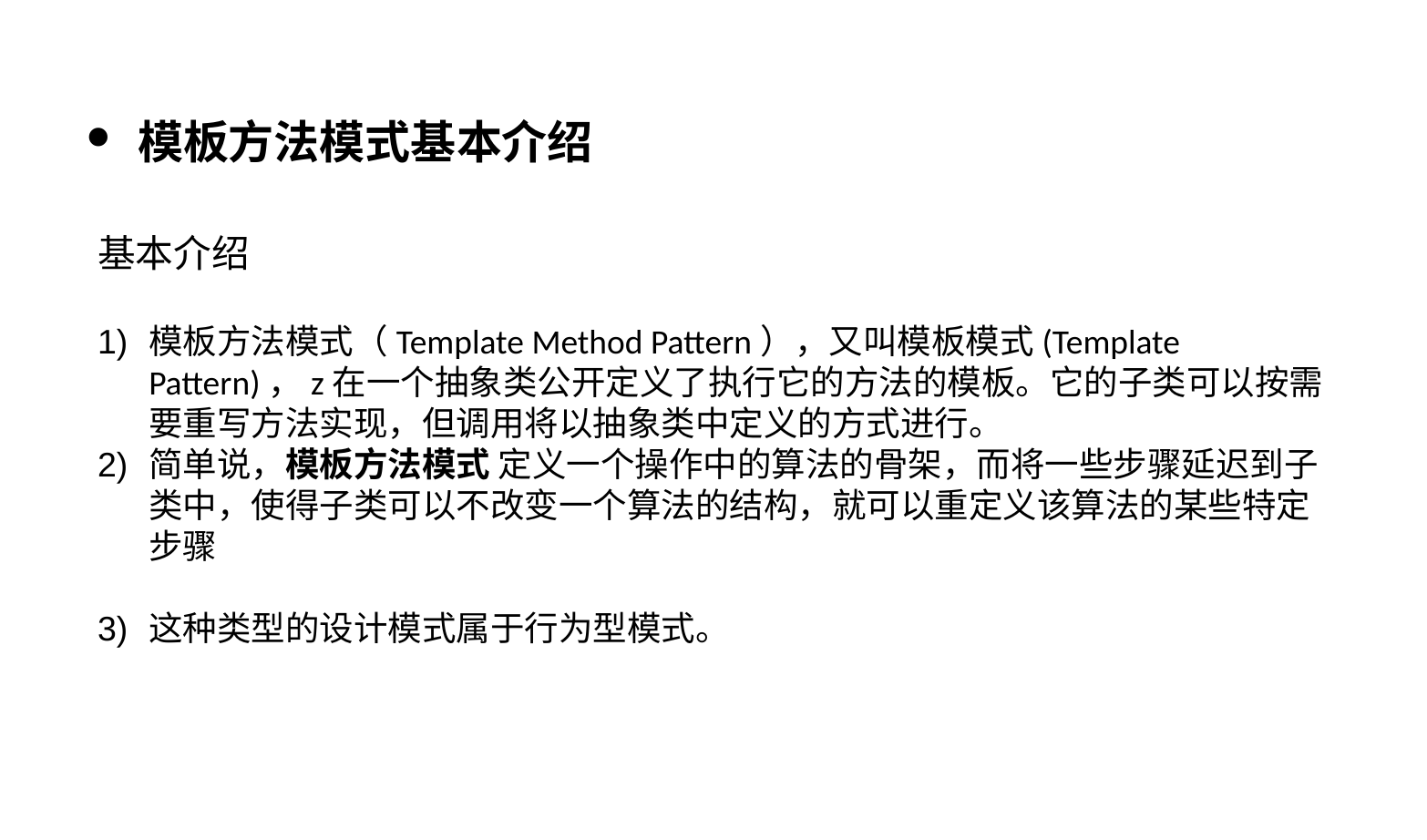

模板方法模式基本介绍

基本介绍

模板方法模式（Template Method Pattern），又叫模板模式(Template  Pattern)，z在一个抽象类公开定义了执行它的方法的模板。它的子类可以按需要重写方法实现，但调用将以抽象类中定义的方式进行。
简单说，模板方法模式 定义一个操作中的算法的骨架，而将一些步骤延迟到子类中，使得子类可以不改变一个算法的结构，就可以重定义该算法的某些特定步骤

这种类型的设计模式属于行为型模式。